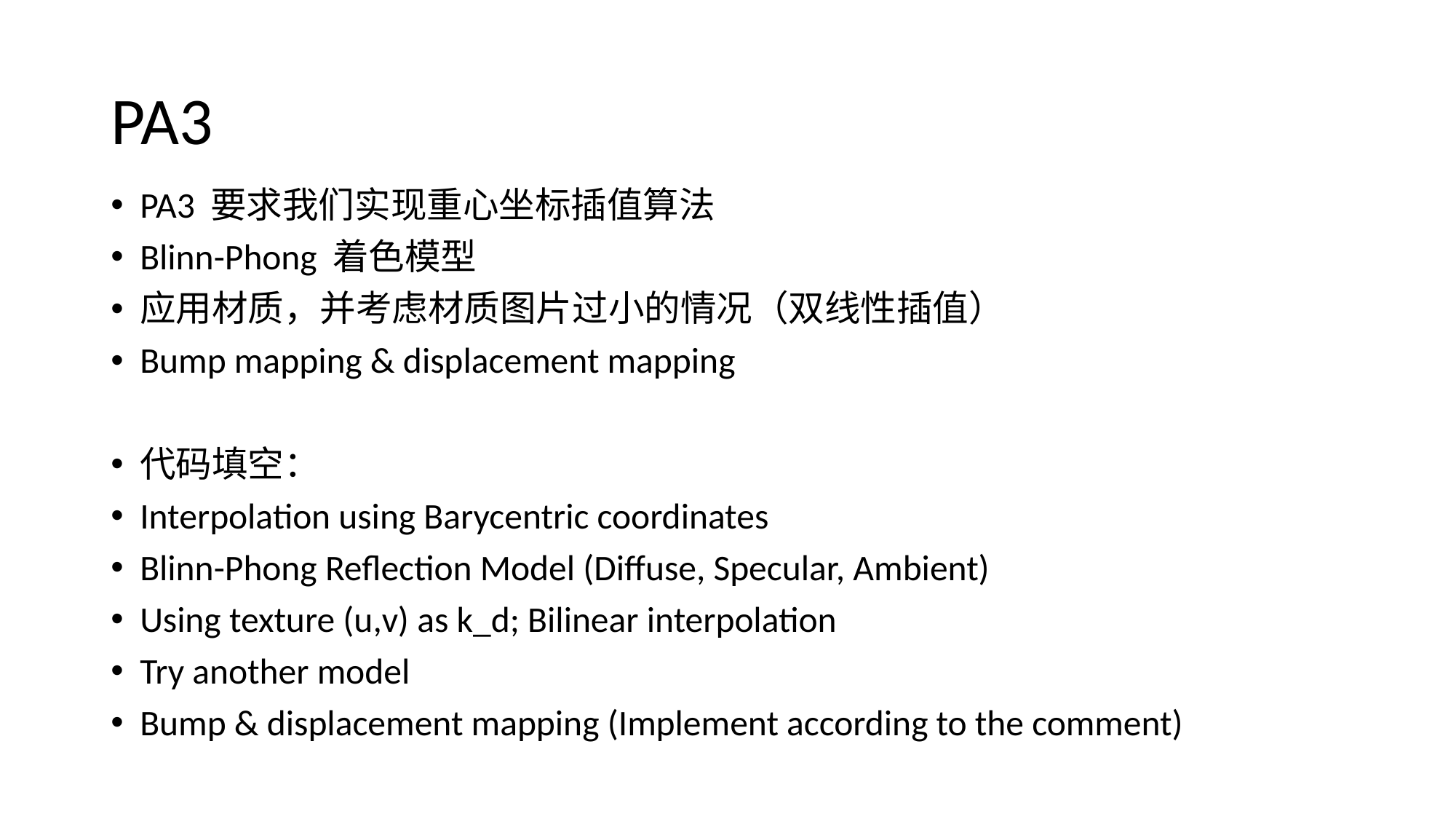

# PA3
PA3 要求我们实现重心坐标插值算法
Blinn-Phong 着色模型
应用材质，并考虑材质图片过小的情况（双线性插值）
Bump mapping & displacement mapping

代码填空：
Interpolation using Barycentric coordinates
Blinn-Phong Reflection Model (Diffuse, Specular, Ambient)
Using texture (u,v) as k_d; Bilinear interpolation
Try another model
Bump & displacement mapping (Implement according to the comment)